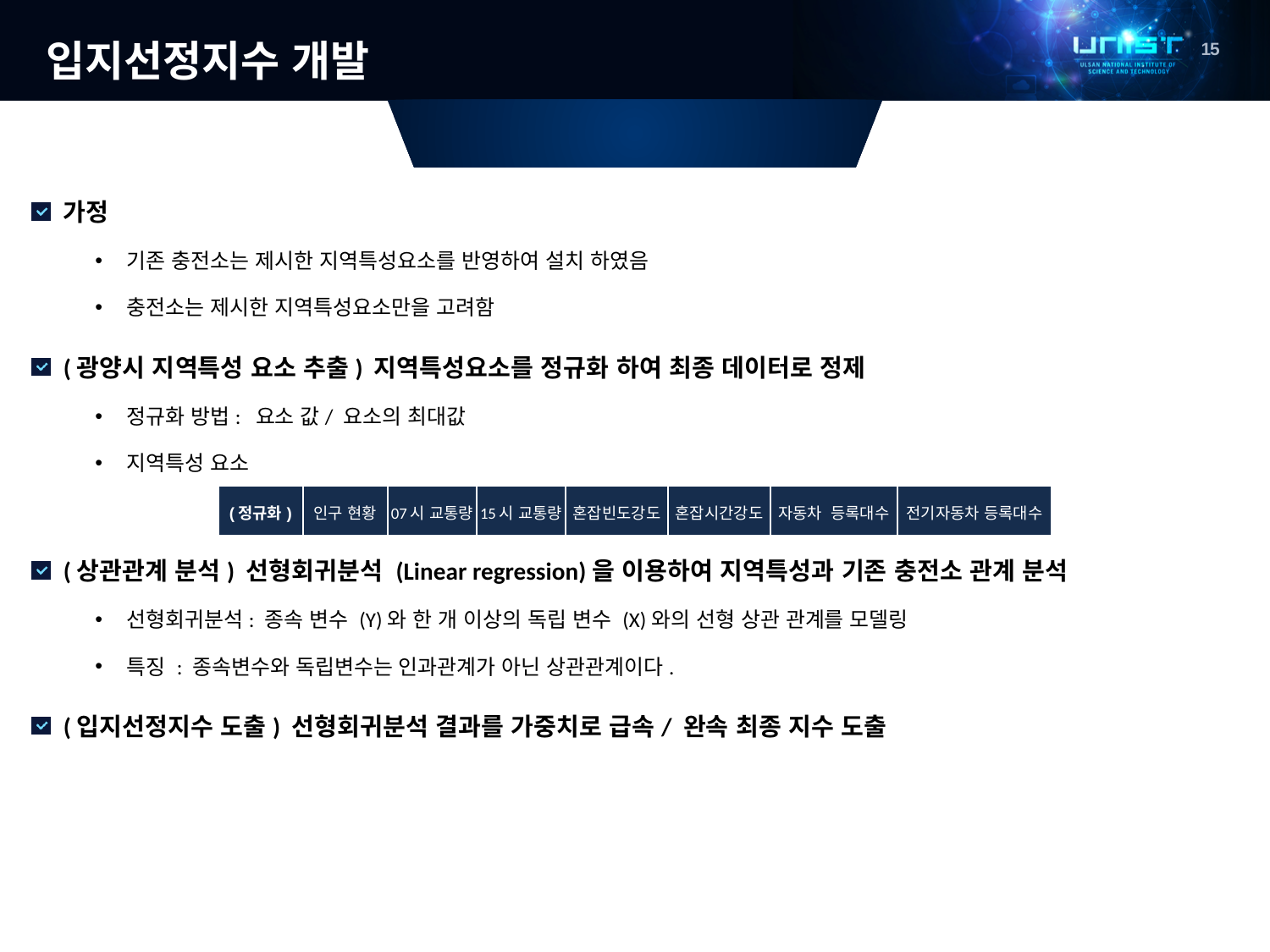

# 입지선정지수 개발
도출 방법
가정
기존 충전소는 제시한 지역특성요소를 반영하여 설치 하였음
충전소는 제시한 지역특성요소만을 고려함
(광양시 지역특성 요소 추출) 지역특성요소를 정규화 하여 최종 데이터로 정제
정규화 방법:  요소 값/ 요소의 최대값
지역특성 요소

(상관관계 분석) 선형회귀분석 (Linear regression)을 이용하여 지역특성과 기존 충전소 관계 분석
선형회귀분석: 종속 변수 (Y)와 한 개 이상의 독립 변수 (X)와의 선형 상관 관계를 모델링
특징 : 종속변수와 독립변수는 인과관계가 아닌 상관관계이다.
(입지선정지수 도출) 선형회귀분석 결과를 가중치로 급속/ 완속 최종 지수 도출

| (정규화) | 인구 현황 | 07시 교통량 | 15시 교통량 | 혼잡빈도강도 | 혼잡시간강도 | 자동차 등록대수 | 전기자동차 등록대수 |
| --- | --- | --- | --- | --- | --- | --- | --- |